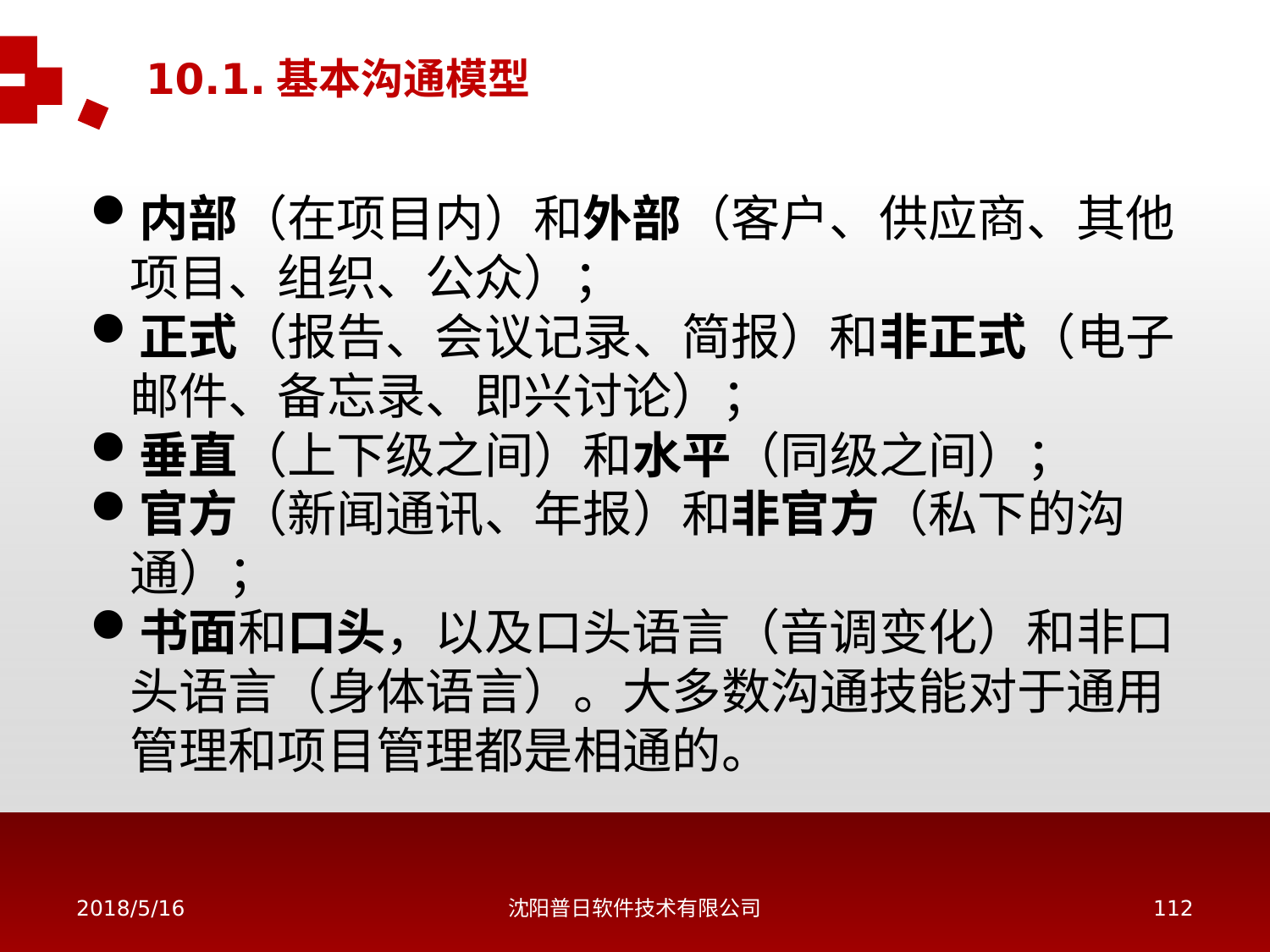

10.1.基本沟通模型
内部（在项目内）和外部（客户、供应商、其他项目、组织、公众）；
正式（报告、会议记录、简报）和非正式（电子邮件、备忘录、即兴讨论）；
垂直（上下级之间）和水平（同级之间）；
官方（新闻通讯、年报）和非官方（私下的沟通）；
书面和口头，以及口头语言（音调变化）和非口头语言（身体语言）。大多数沟通技能对于通用管理和项目管理都是相通的。
2018/5/16
沈阳普日软件技术有限公司
112